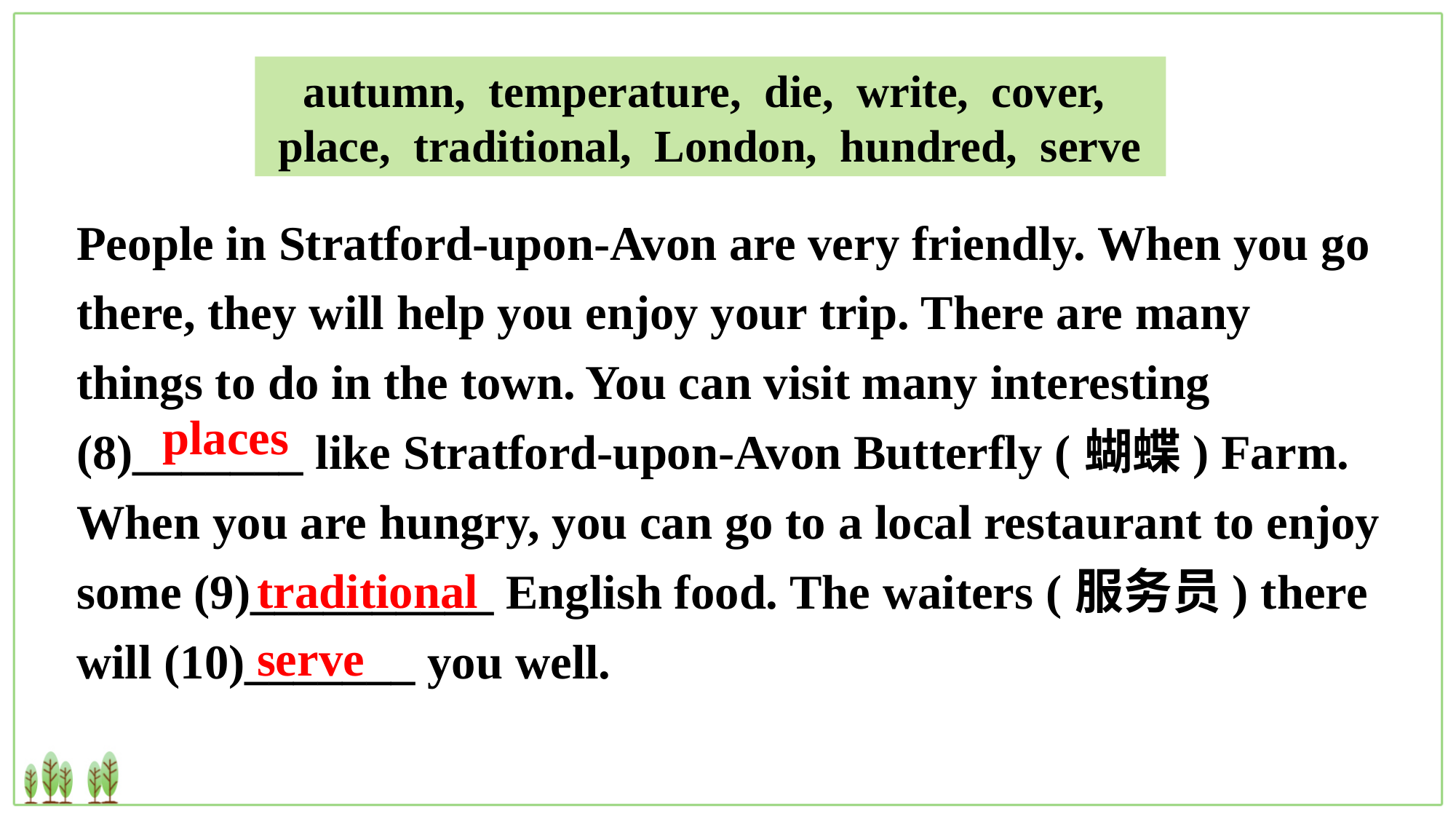

autumn,  temperature,  die,  write,  cover,
place,  traditional,  London,  hundred,  serve
People in Stratford-upon-Avon are very friendly. When you go there, they will help you enjoy your trip. There are many things to do in the town. You can visit many interesting (8)_______ like Stratford-upon-Avon Butterfly (蝴蝶) Farm. When you are hungry, you can go to a local restaurant to enjoy some (9)__________ English food. The waiters (服务员) there will (10)_______ you well.
places
traditional
serve